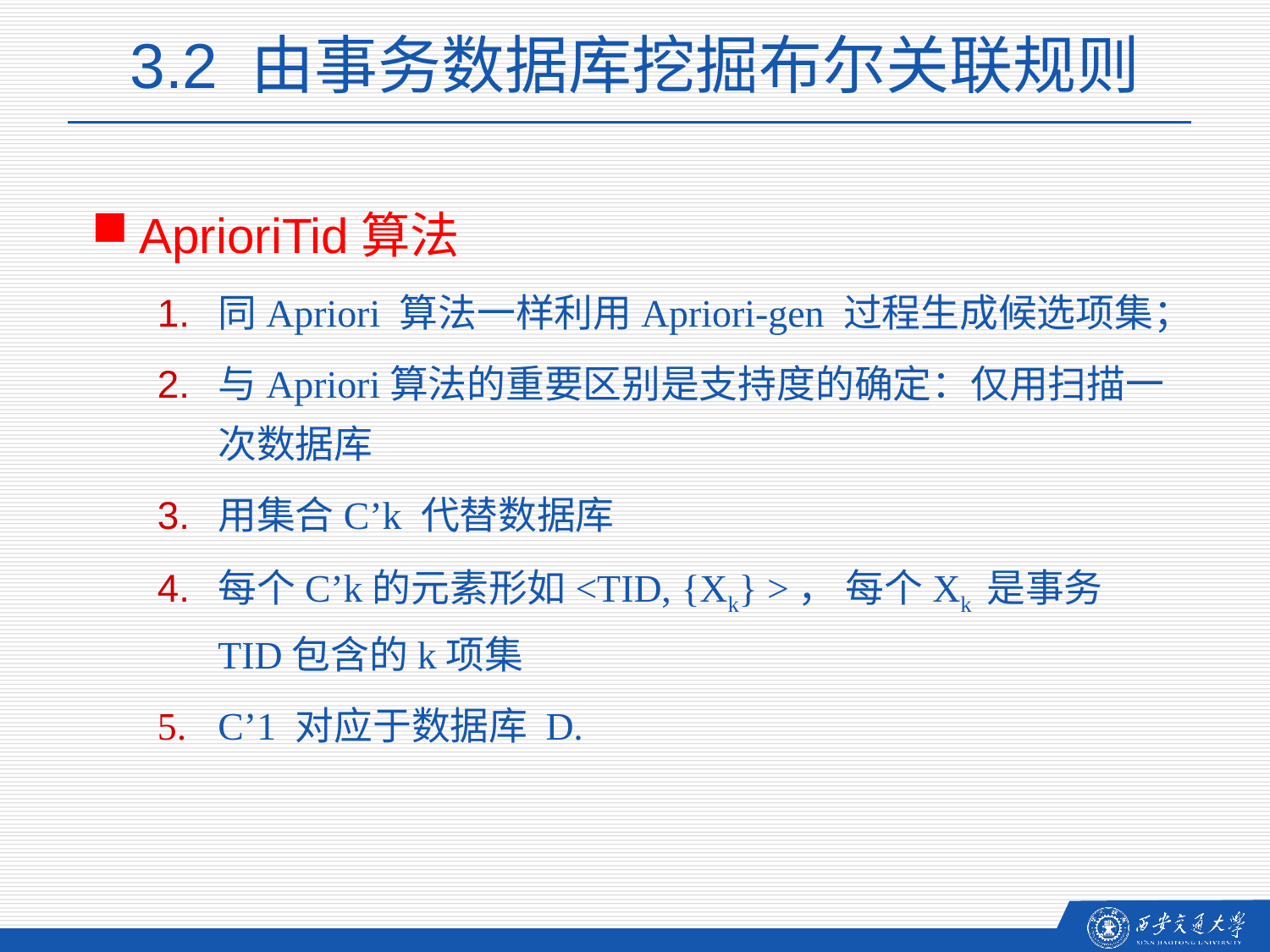

3.2 由事务数据库挖掘布尔关联规则
AprioriTid算法
同Apriori 算法一样利用Apriori-gen 过程生成候选项集；
与Apriori算法的重要区别是支持度的确定：仅用扫描一次数据库
用集合C’k 代替数据库
每个C’k的元素形如<TID, {Xk} >， 每个Xk 是事务 TID包含的k项集
C’1 对应于数据库 D.